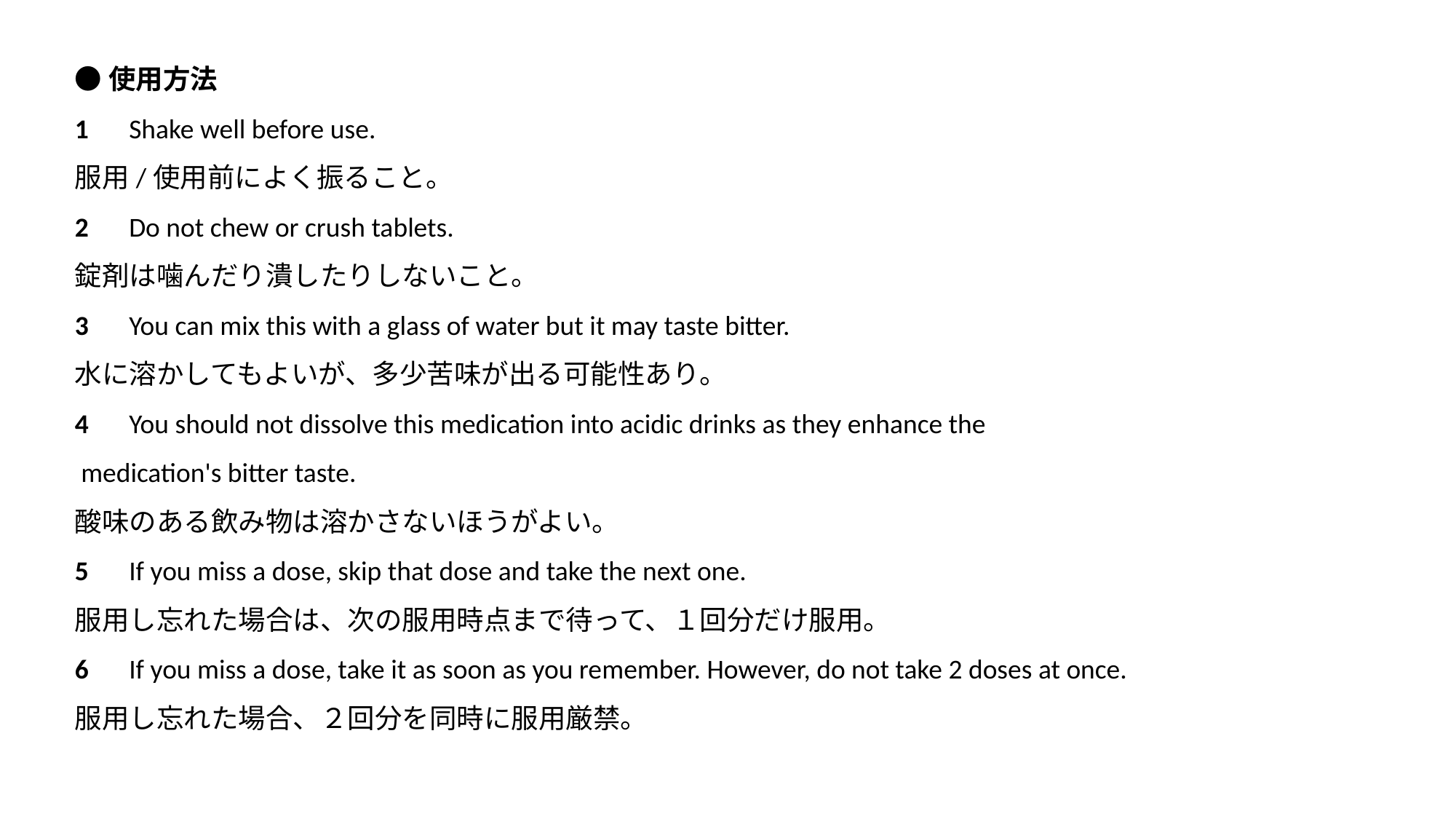

●使用方法
1　Shake well before use.
服用/使用前によく振ること。
2　Do not chew or crush tablets.
錠剤は噛んだり潰したりしないこと。
3　You can mix this with a glass of water but it may taste bitter.
水に溶かしてもよいが、多少苦味が出る可能性あり。
4　You should not dissolve this medication into acidic drinks as they enhance the
 medication's bitter taste.
酸味のある飲み物は溶かさないほうがよい。
5　If you miss a dose, skip that dose and take the next one.
服用し忘れた場合は、次の服用時点まで待って、１回分だけ服用。
6　If you miss a dose, take it as soon as you remember. However, do not take 2 doses at once.
服用し忘れた場合、２回分を同時に服用厳禁。